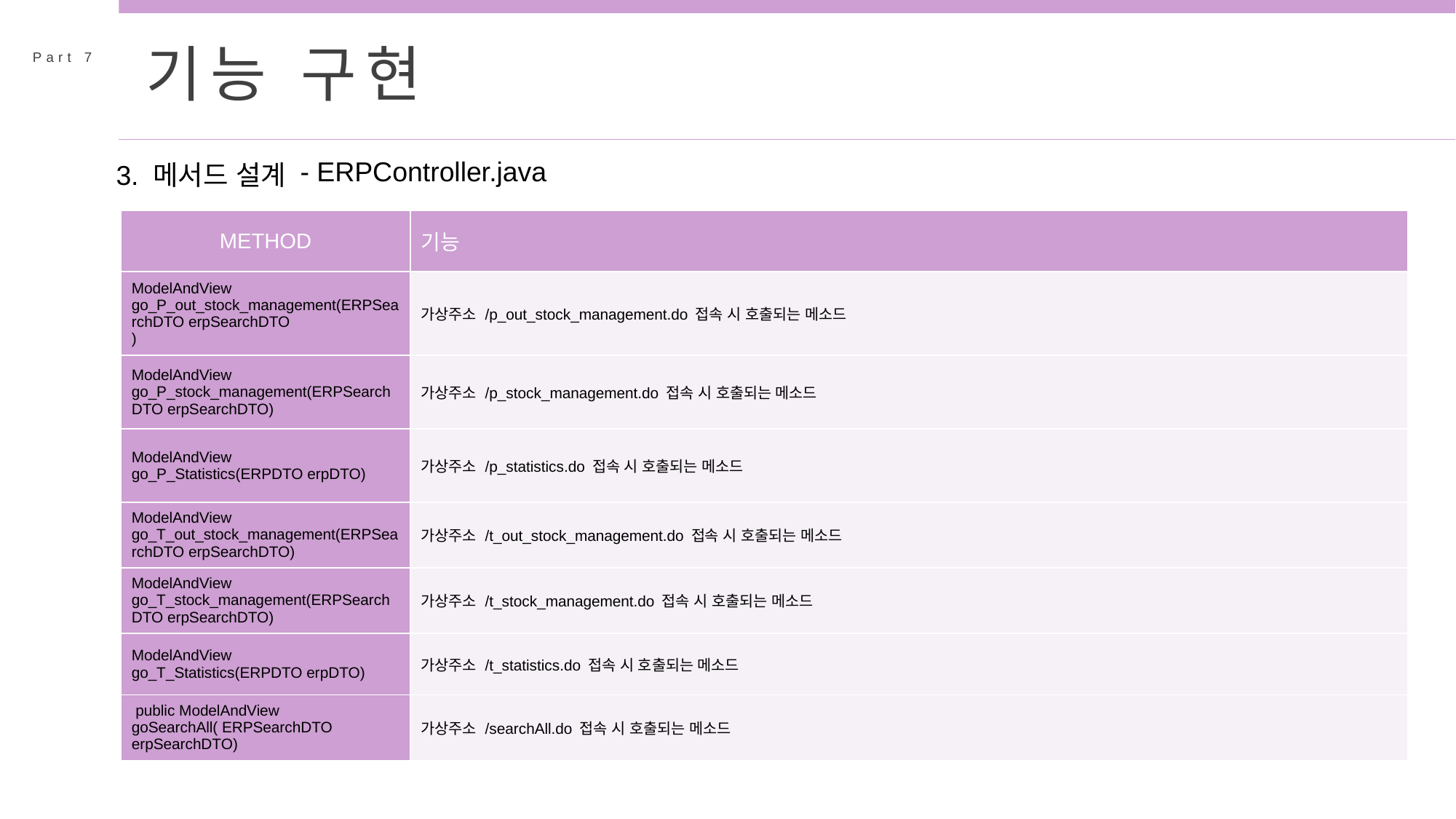

기능 구현
Part 7
- ERPController.java
3. 메서드 설계
| METHOD | 기능 |
| --- | --- |
| ModelAndView go\_P\_out\_stock\_management(ERPSearchDTO erpSearchDTO ) | 가상주소 /p\_out\_stock\_management.do 접속 시 호출되는 메소드 |
| ModelAndView go\_P\_stock\_management(ERPSearchDTO erpSearchDTO) | 가상주소 /p\_stock\_management.do 접속 시 호출되는 메소드 |
| ModelAndView go\_P\_Statistics(ERPDTO erpDTO) | 가상주소 /p\_statistics.do 접속 시 호출되는 메소드 |
| ModelAndView go\_T\_out\_stock\_management(ERPSearchDTO erpSearchDTO) | 가상주소 /t\_out\_stock\_management.do 접속 시 호출되는 메소드 |
| ModelAndView go\_T\_stock\_management(ERPSearchDTO erpSearchDTO) | 가상주소 /t\_stock\_management.do 접속 시 호출되는 메소드 |
| ModelAndView go\_T\_Statistics(ERPDTO erpDTO) | 가상주소 /t\_statistics.do 접속 시 호출되는 메소드 |
| public ModelAndView goSearchAll( ERPSearchDTO erpSearchDTO) | 가상주소 /searchAll.do 접속 시 호출되는 메소드 |